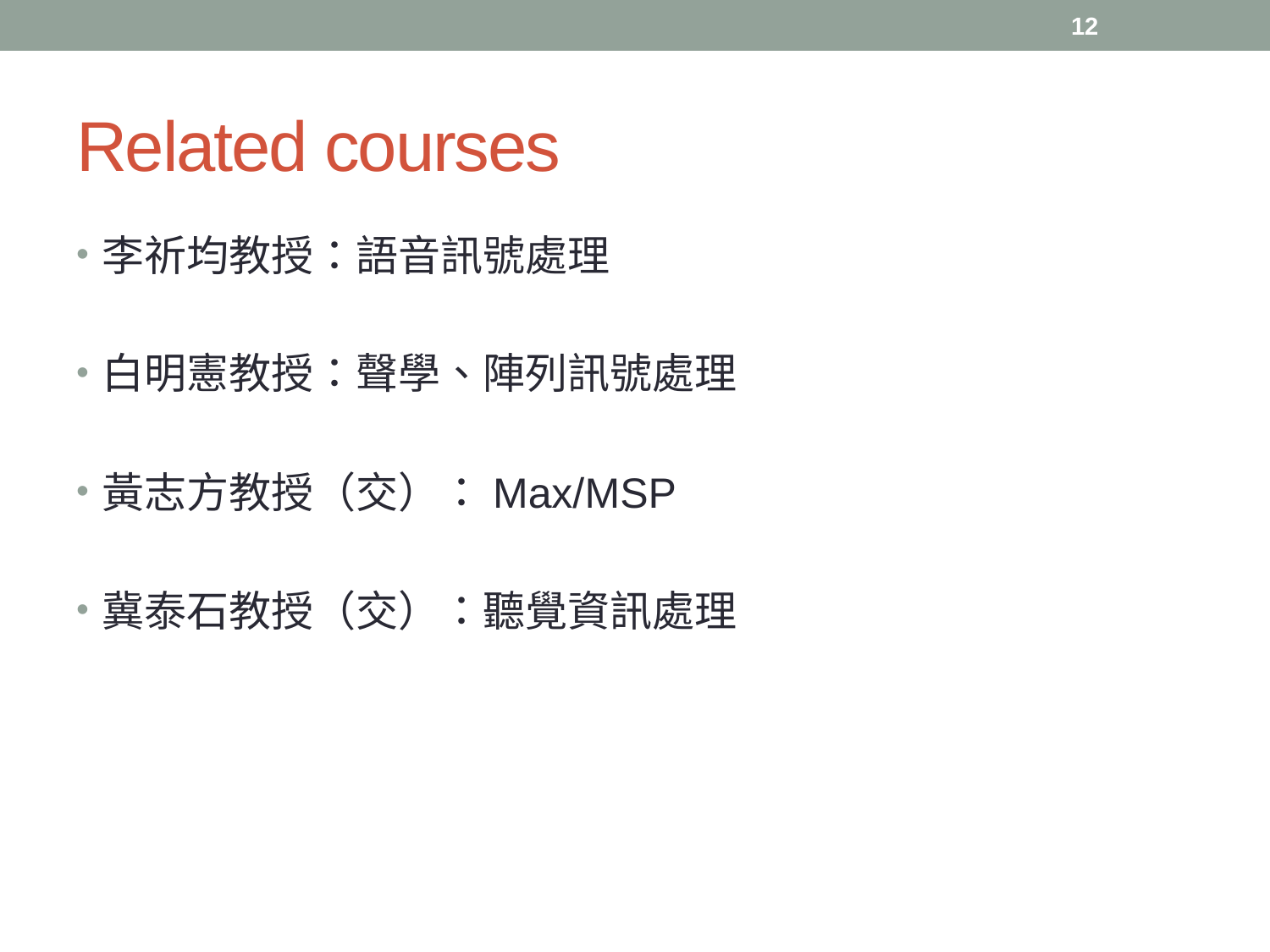

12
# Related courses
李祈均教授：語音訊號處理

白明憲教授：聲學、陣列訊號處理

黃志方教授（交）：Max/MSP

冀泰石教授（交）：聽覺資訊處理